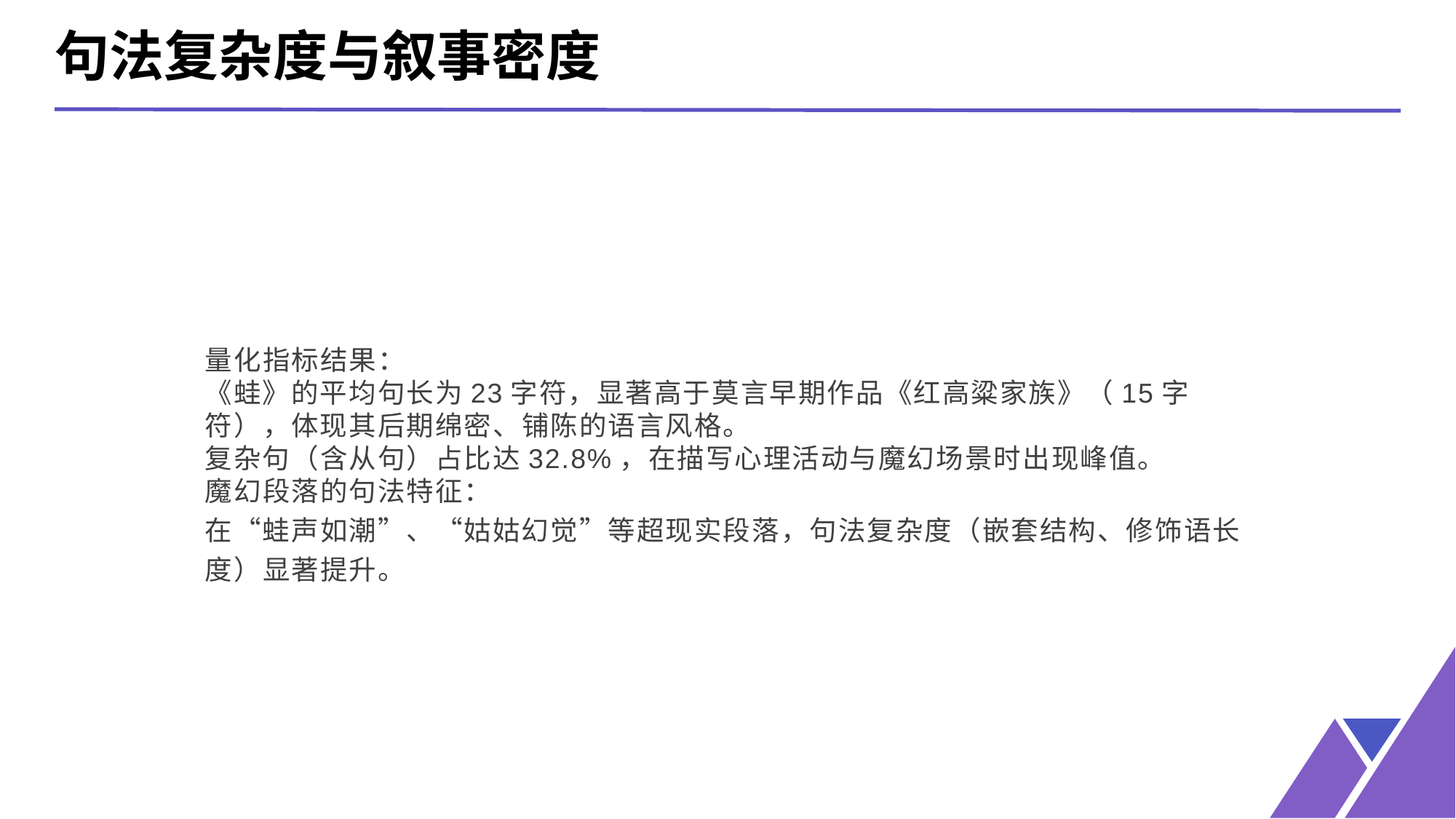

句法复杂度与叙事密度
量化指标结果：
《蛙》的平均句长为23字符，显著高于莫言早期作品《红高粱家族》（15字符），体现其后期绵密、铺陈的语言风格。
复杂句（含从句）占比达32.8%，在描写心理活动与魔幻场景时出现峰值。
魔幻段落的句法特征：
在“蛙声如潮”、“姑姑幻觉”等超现实段落，句法复杂度（嵌套结构、修饰语长度）显著提升。